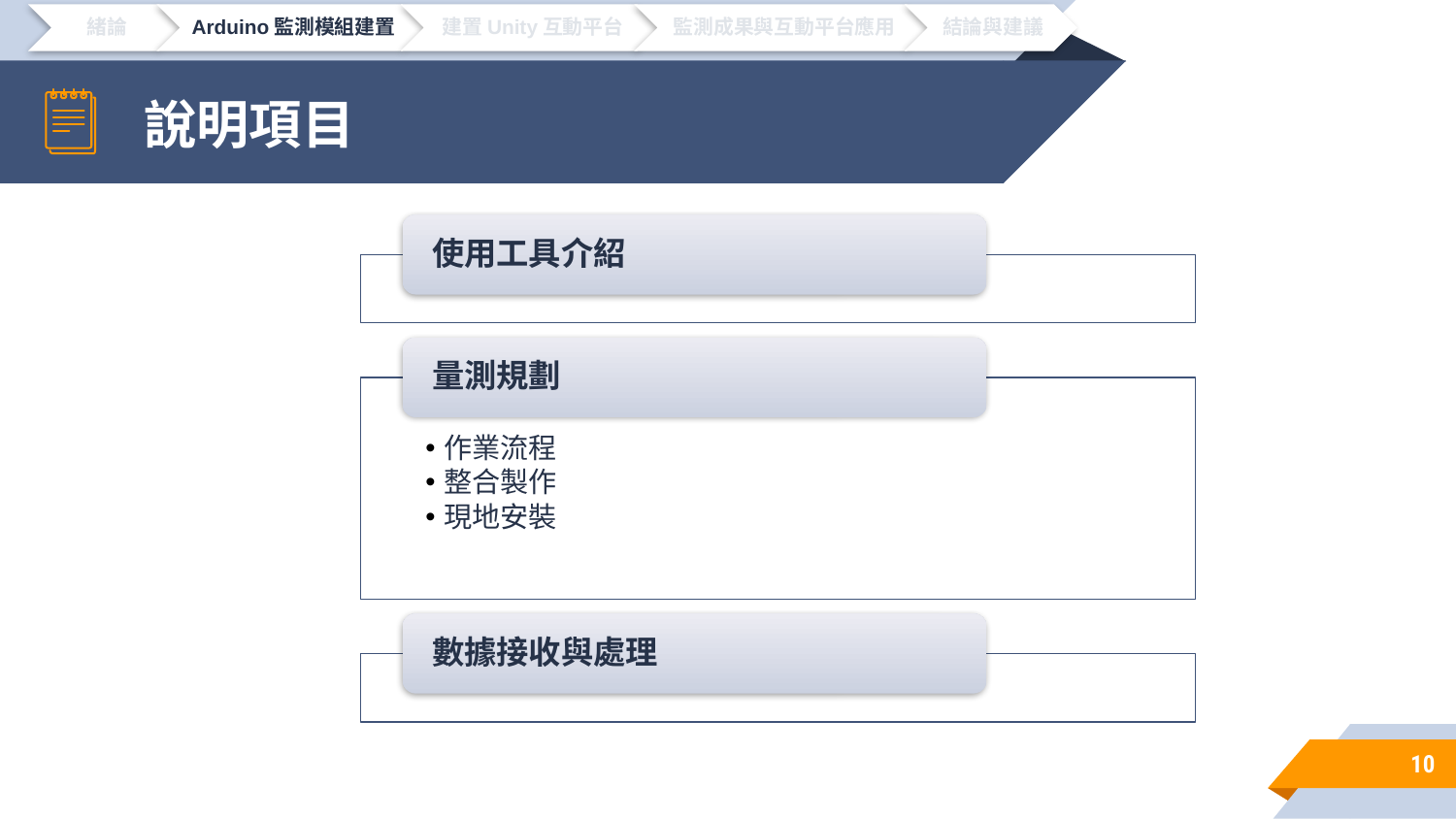

緒論
Arduino監測模組建置
建置Unity互動平台
監測成果與互動平台應用
結論與建議
# 說明項目

使用工具介紹
作業流程
整合製作
現地安裝
量測規劃
數據接收與處理
10